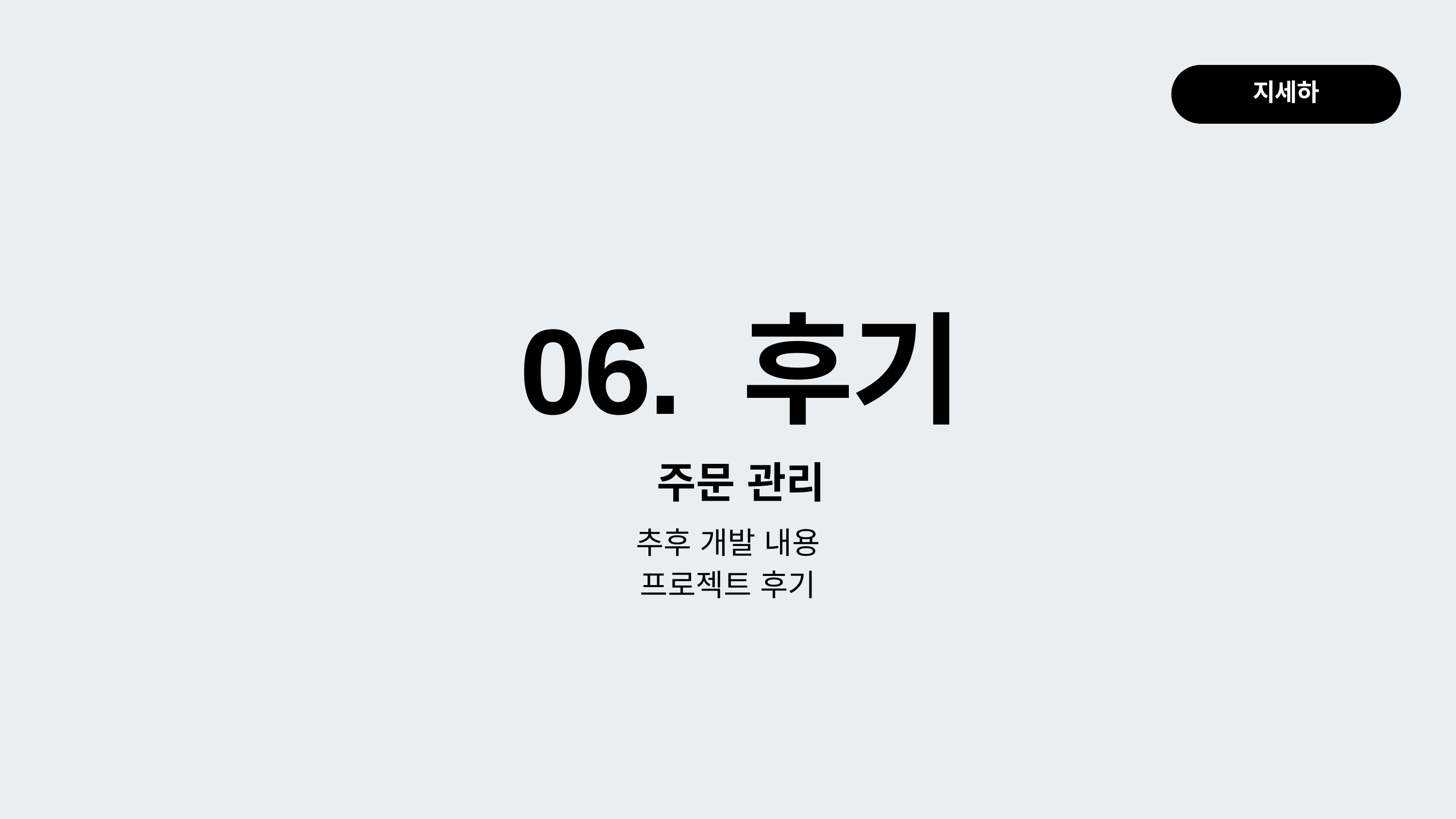

지세하
06. 후기
주문 관리
추후 개발 내용
프로젝트 후기